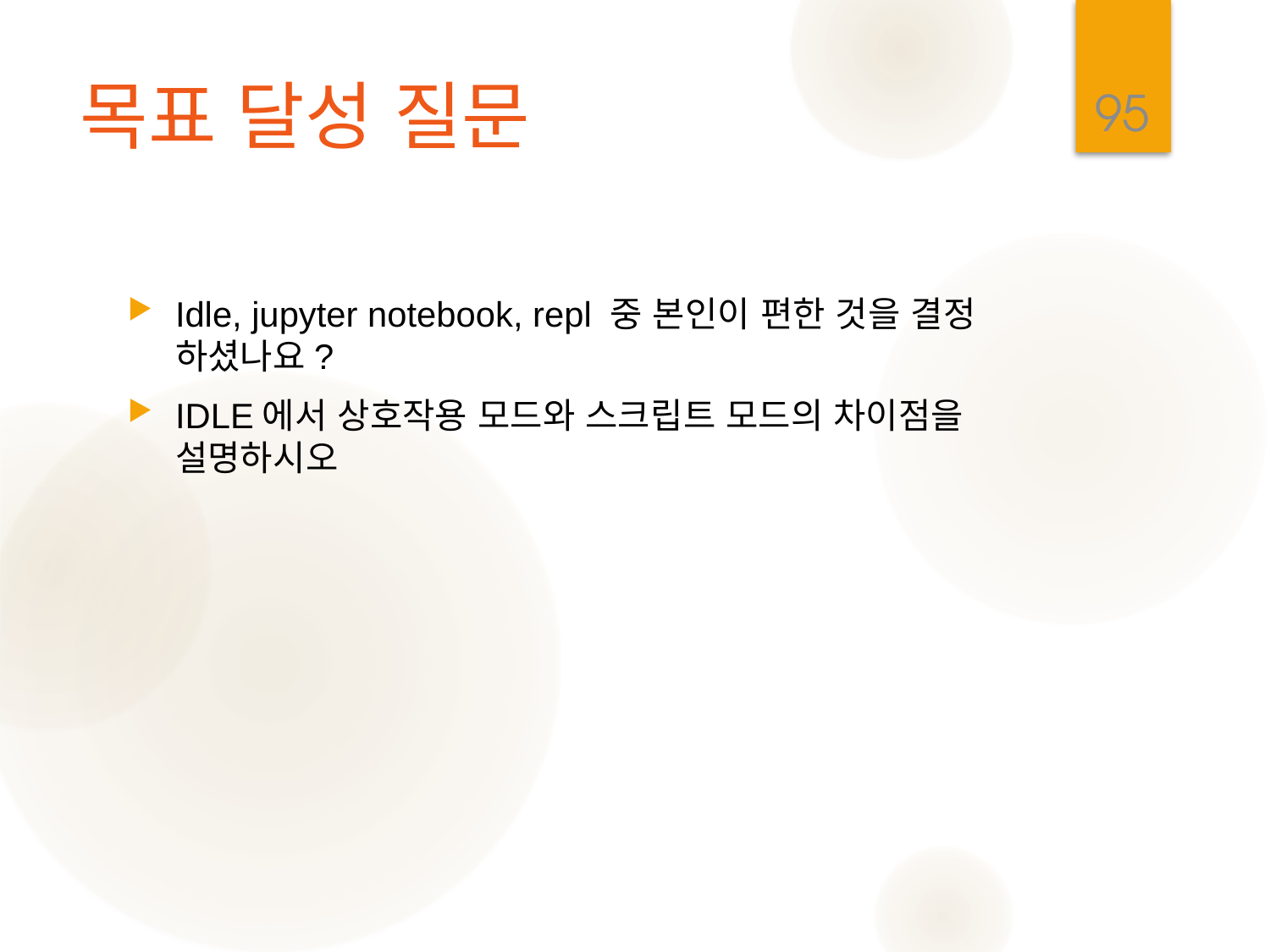

95
# 목표 달성 질문
Idle, jupyter notebook, repl 중 본인이 편한 것을 결정 하셨나요?
IDLE에서 상호작용 모드와 스크립트 모드의 차이점을 설명하시오